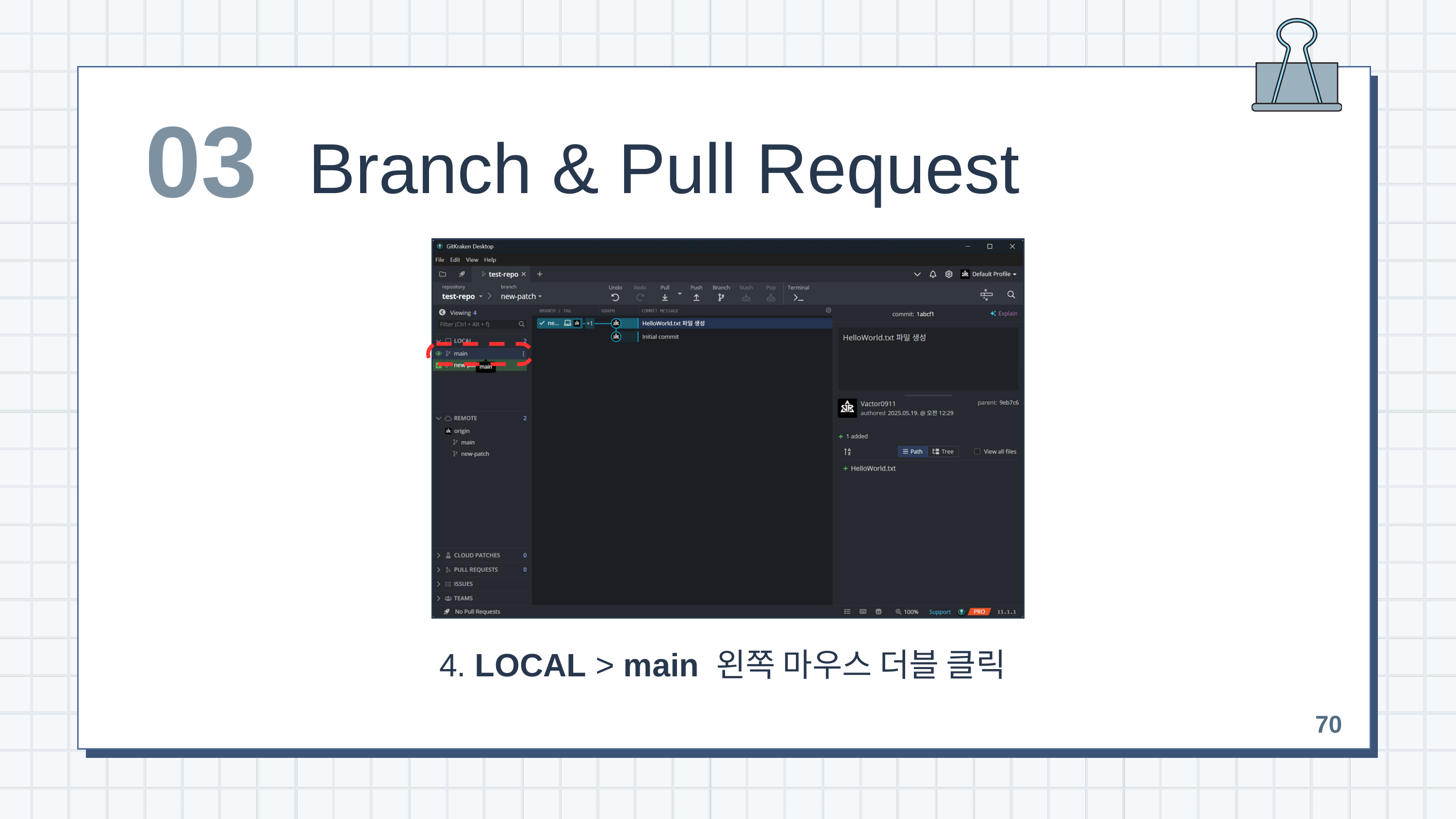

03
Branch & Pull Request

   4. LOCAL > main 왼쪽 마우스 더블 클릭
70